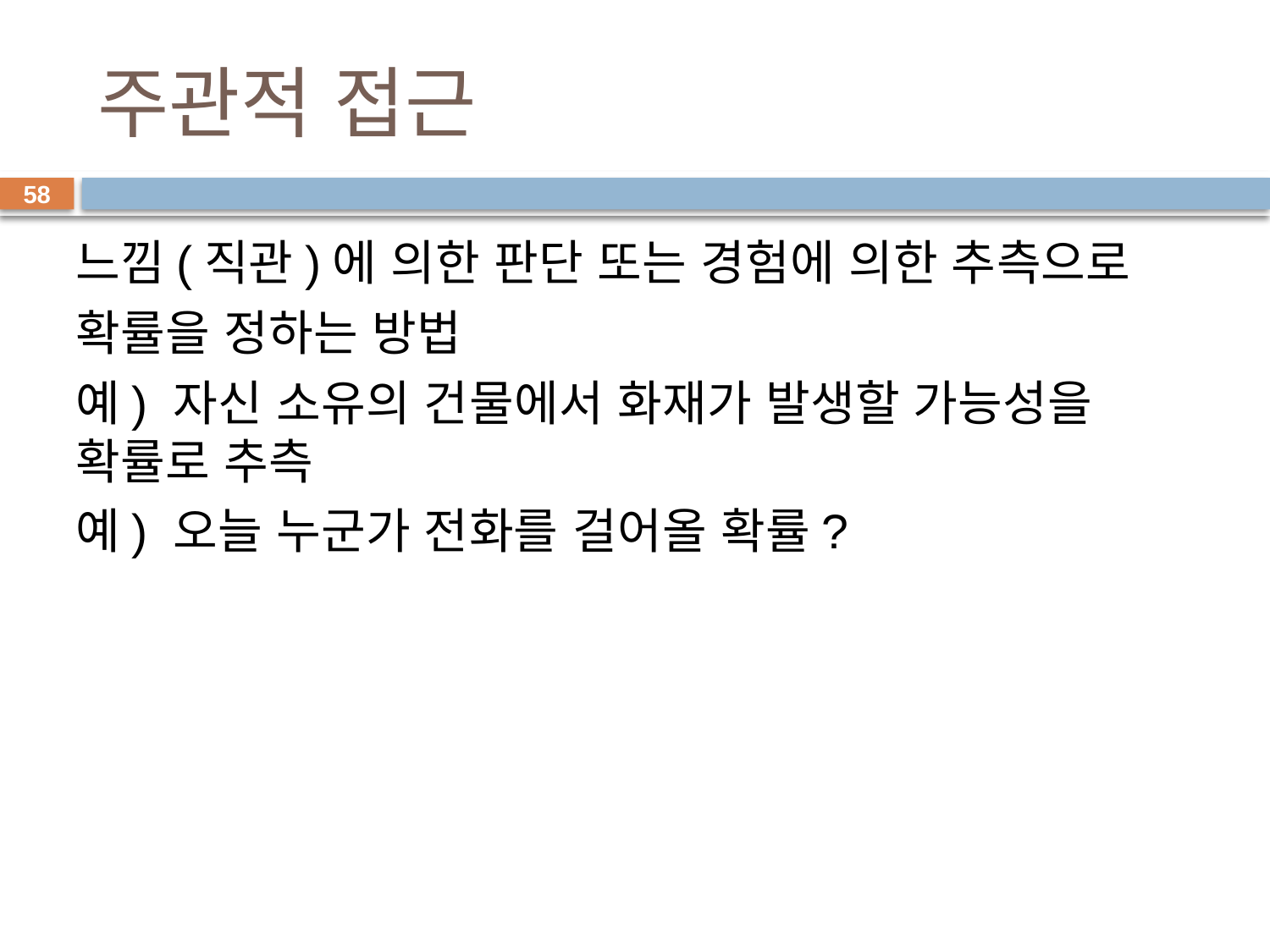

# 주관적 접근
58
느낌(직관)에 의한 판단 또는 경험에 의한 추측으로
확률을 정하는 방법
예) 자신 소유의 건물에서 화재가 발생할 가능성을 확률로 추측
예) 오늘 누군가 전화를 걸어올 확률?